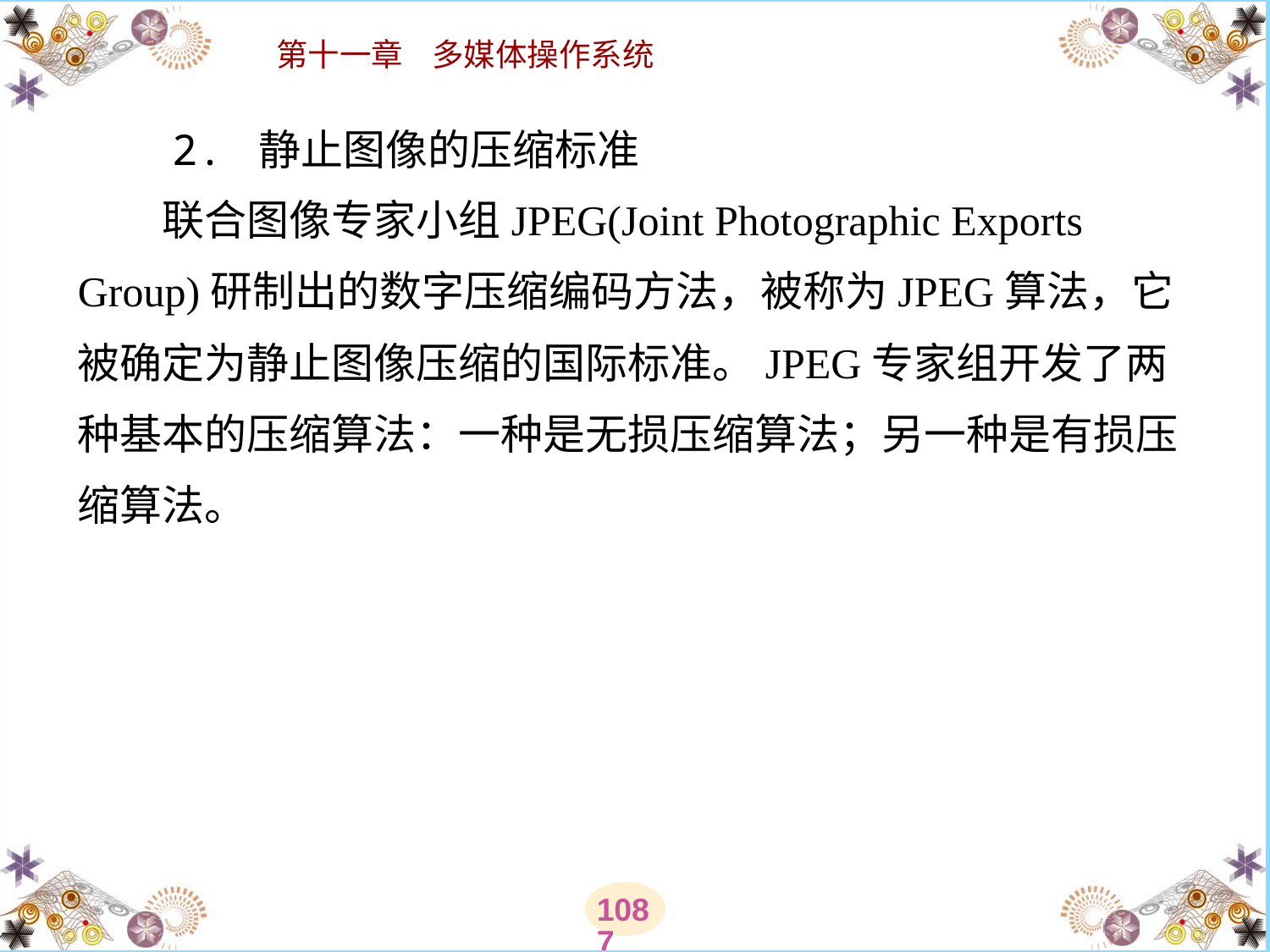

# 2. 静止图像的压缩标准 　　联合图像专家小组JPEG(Joint Photographic Exports Group)研制出的数字压缩编码方法，被称为JPEG算法，它被确定为静止图像压缩的国际标准。JPEG专家组开发了两种基本的压缩算法：一种是无损压缩算法；另一种是有损压缩算法。